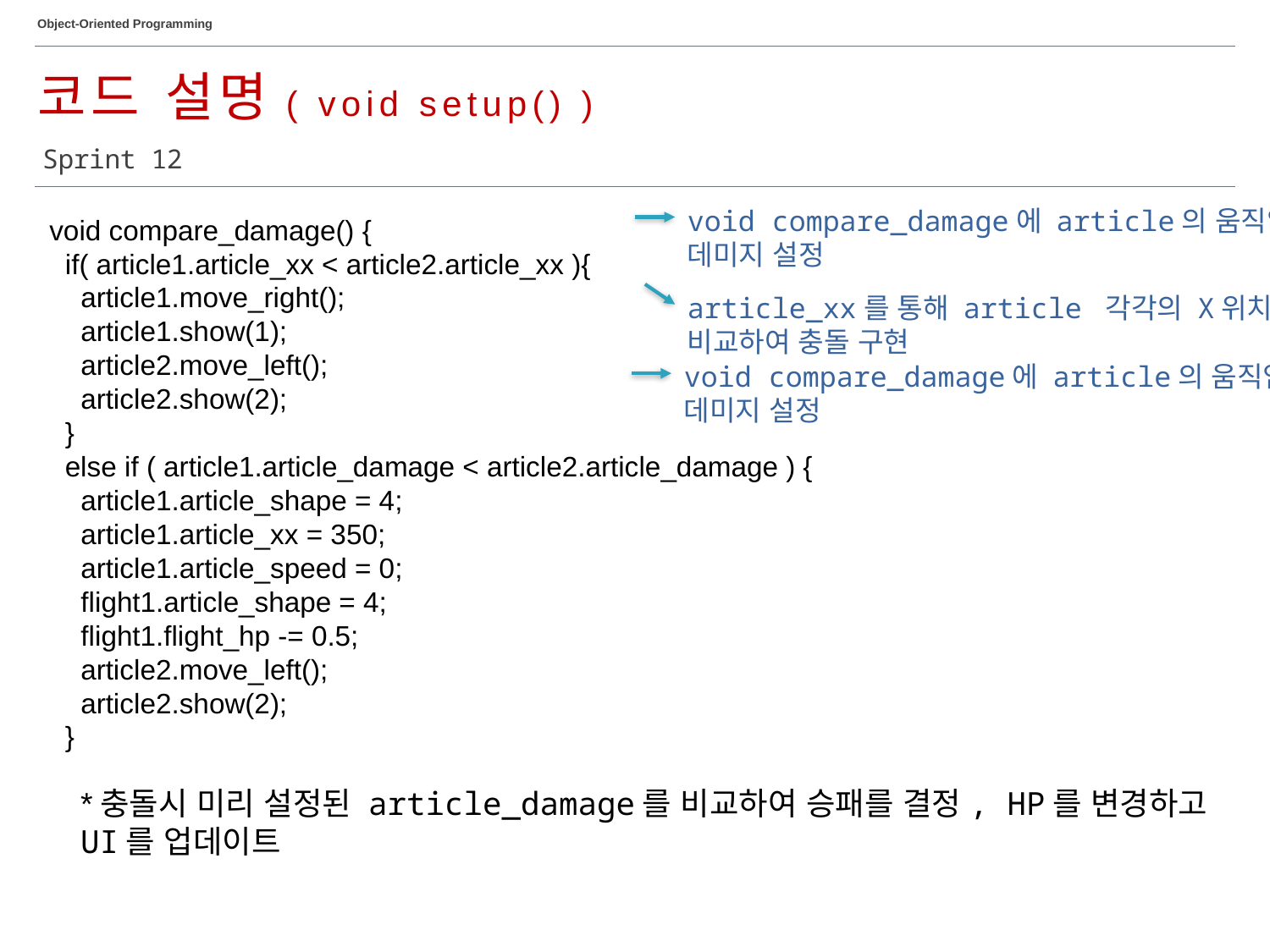

Object-Oriented Programming
코드 설명( void setup() )
Sprint 12
void compare_damage에 article의 움직임과
데미지 설정
void compare_damage() {
  if( article1.article_xx < article2.article_xx ){
    article1.move_right();
    article1.show(1);
    article2.move_left();
    article2.show(2);
  }
  else if ( article1.article_damage < article2.article_damage ) {
    article1.article_shape = 4;
    article1.article_xx = 350;
    article1.article_speed = 0;
    flight1.article_shape = 4;
    flight1.flight_hp -= 0.5;
    article2.move_left();
    article2.show(2);
  }
article_xx를 통해 article 각각의 X위치
비교하여 충돌 구현
void compare_damage에 article의 움직임과
데미지 설정
*충돌시 미리 설정된 article_damage를 비교하여 승패를 결정, HP를 변경하고 UI를 업데이트